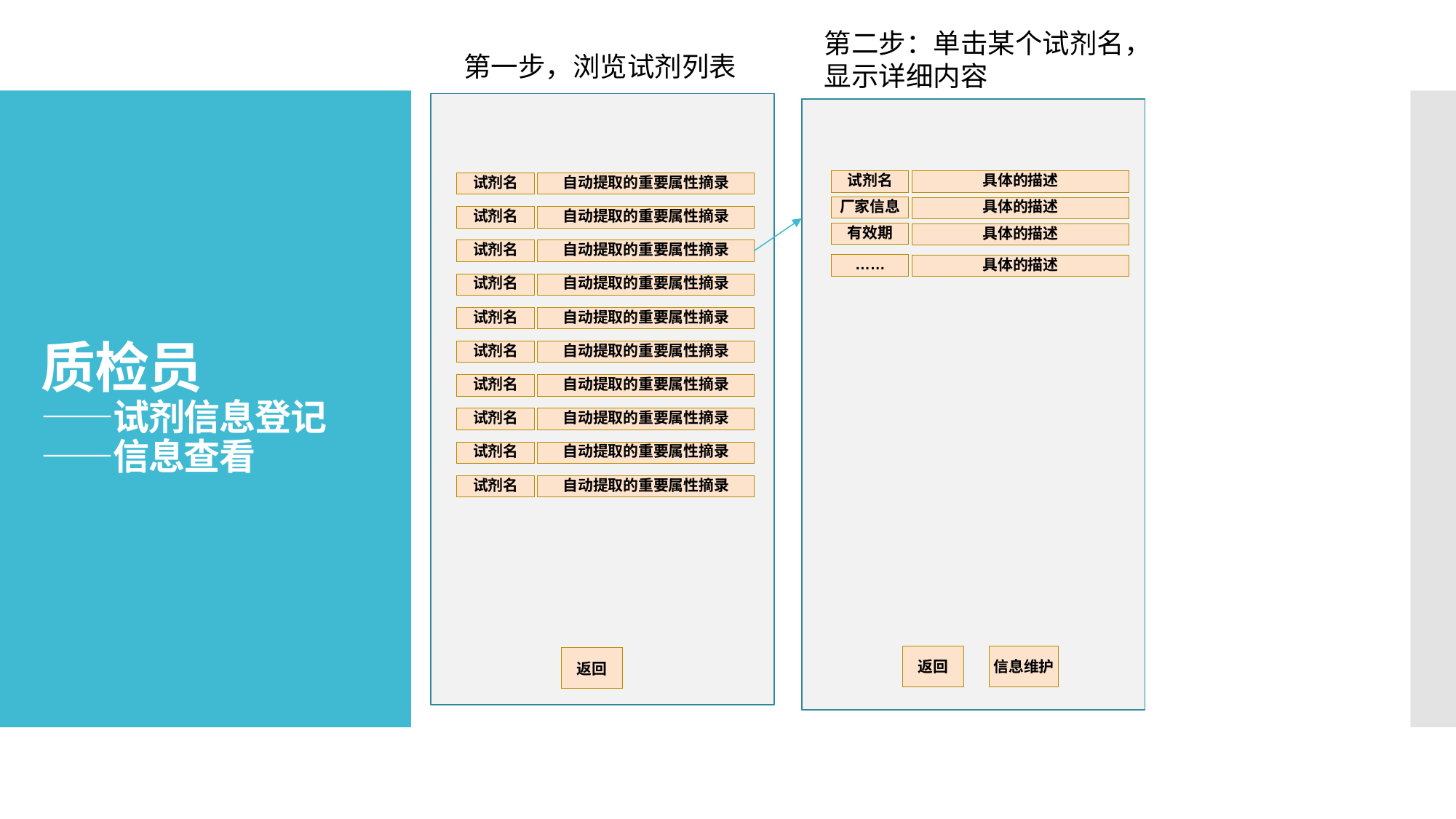

第二步：单击某个试剂名，显示详细内容
第一步，浏览试剂列表
# 质检员 ——试剂信息登记 ——信息查看
具体的描述
试剂名
自动提取的重要属性摘录
试剂名
厂家信息
具体的描述
自动提取的重要属性摘录
试剂名
有效期
具体的描述

自动提取的重要属性摘录
试剂名
……
具体的描述
自动提取的重要属性摘录
试剂名
自动提取的重要属性摘录
试剂名
自动提取的重要属性摘录
试剂名
自动提取的重要属性摘录
试剂名
自动提取的重要属性摘录
试剂名
自动提取的重要属性摘录
试剂名
自动提取的重要属性摘录
试剂名
返回
信息维护
返回